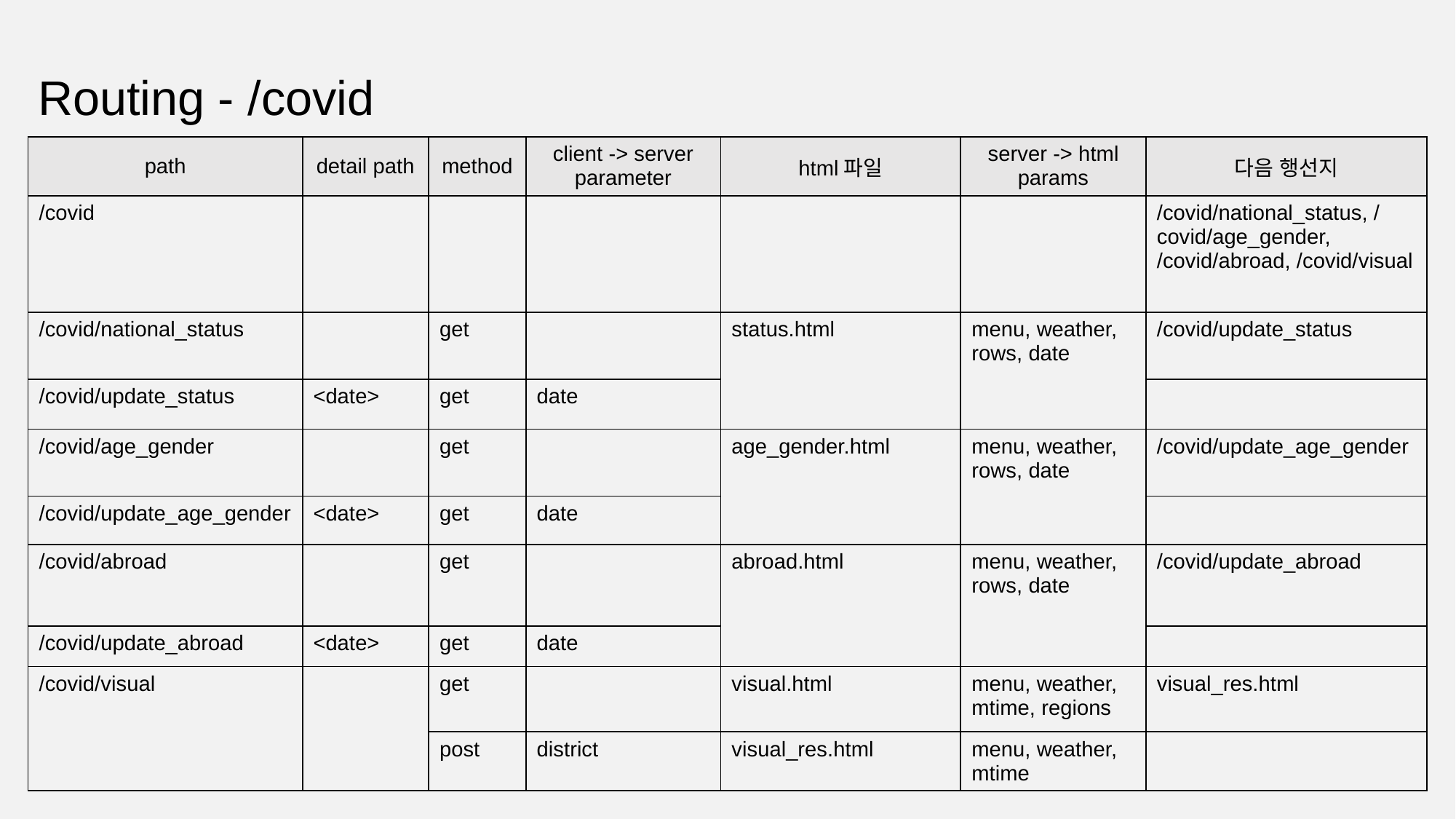

# Routing - /covid
| path | detail path | method | client -> server parameter | html파일 | server -> html params | 다음 행선지 |
| --- | --- | --- | --- | --- | --- | --- |
| /covid |  |  |  |  |  | /covid/national\_status, /covid/age\_gender, /covid/abroad, /covid/visual |
| /covid/national\_status |  | get |  | status.html | menu, weather, rows, date | /covid/update\_status |
| /covid/update\_status | <date> | get | date |  |  |  |
| /covid/age\_gender |  | get |  | age\_gender.html | menu, weather, rows, date | /covid/update\_age\_gender |
| /covid/update\_age\_gender | <date> | get | date |  |  |  |
| /covid/abroad |  | get |  | abroad.html | menu, weather, rows, date | /covid/update\_abroad |
| /covid/update\_abroad | <date> | get | date |  |  |  |
| /covid/visual |  | get |  | visual.html | menu, weather, mtime, regions | visual\_res.html |
|  |  | post | district | visual\_res.html | menu, weather, mtime |  |